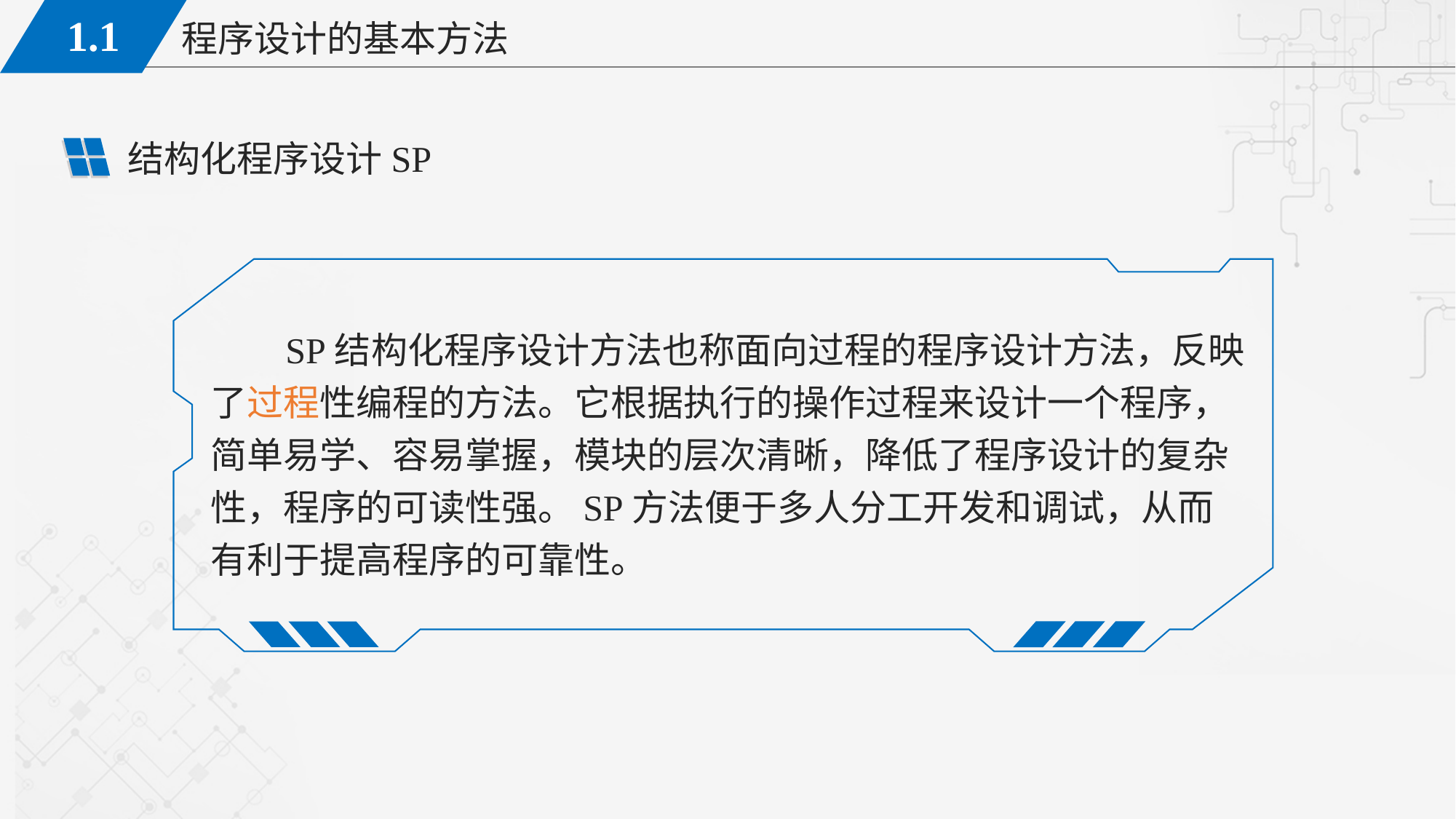

结构化程序设计SP

SP结构化程序设计方法也称面向过程的程序设计方法，反映了过程性编程的方法。它根据执行的操作过程来设计一个程序，简单易学、容易掌握，模块的层次清晰，降低了程序设计的复杂性，程序的可读性强。SP方法便于多人分工开发和调试，从而有利于提高程序的可靠性。